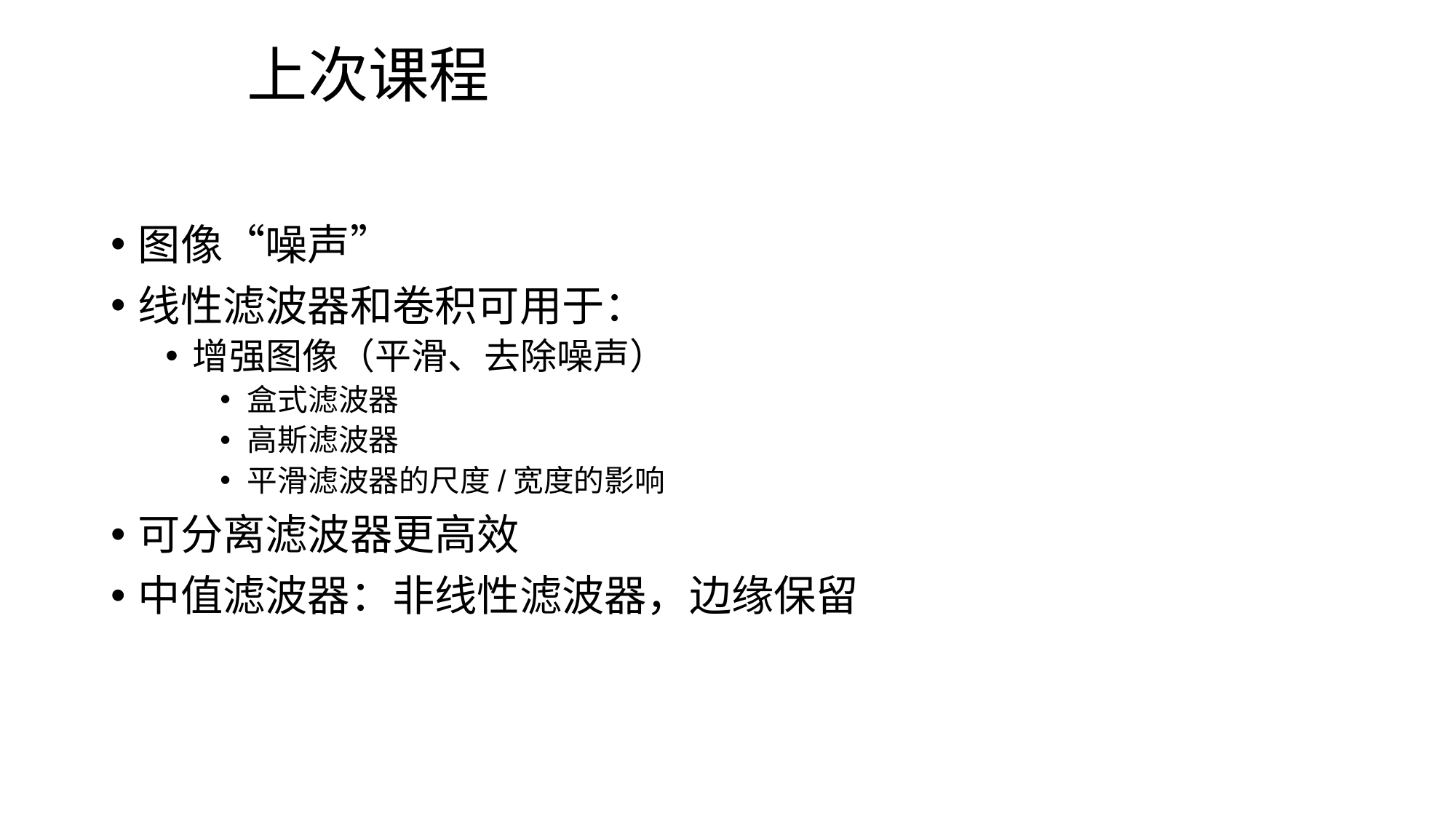

# 上次课程
图像“噪声”
线性滤波器和卷积可用于：
增强图像（平滑、去除噪声）
盒式滤波器
高斯滤波器
平滑滤波器的尺度/宽度的影响
可分离滤波器更高效
中值滤波器：非线性滤波器，边缘保留